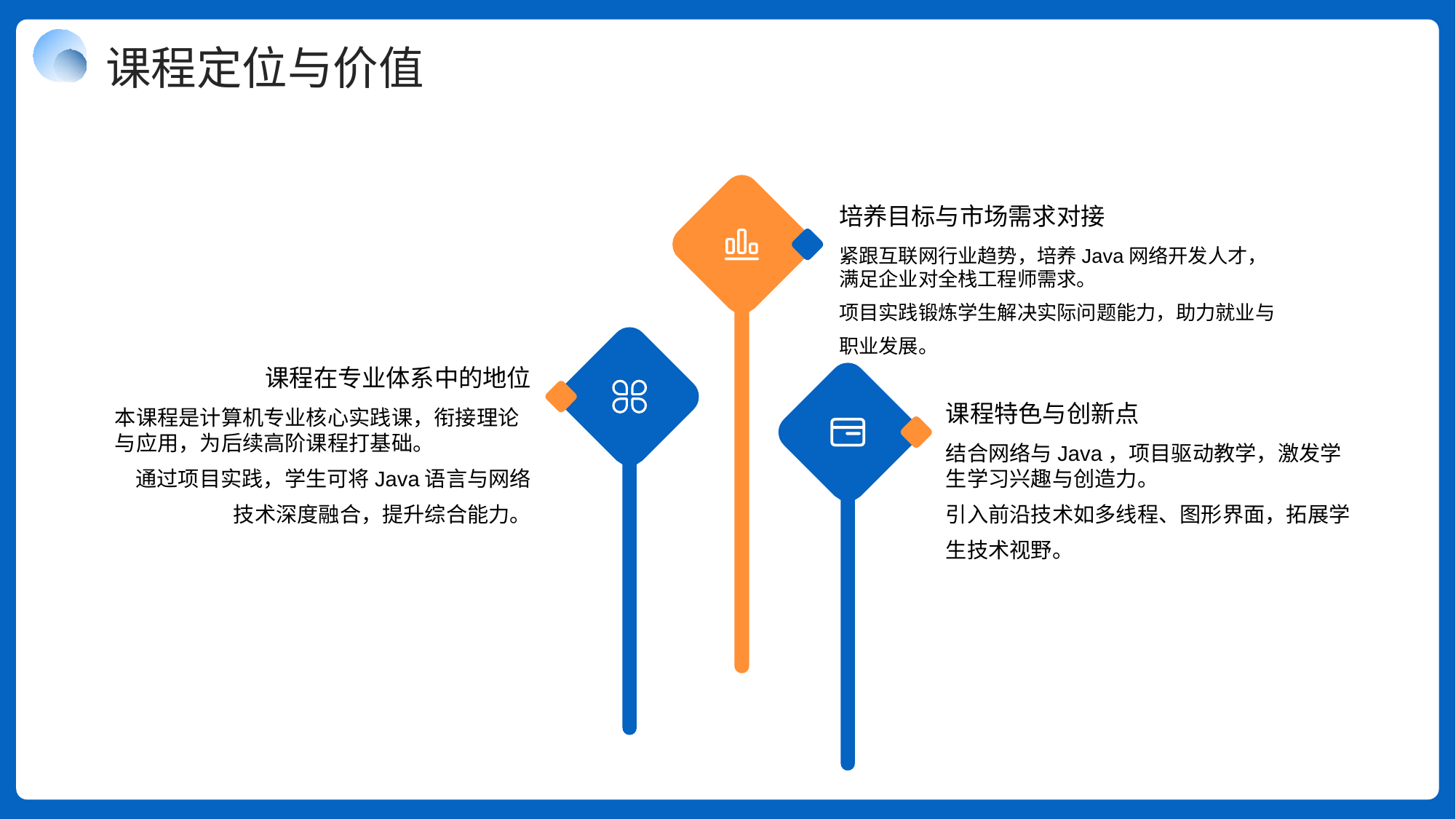

课程定位与价值

培养目标与市场需求对接

紧跟互联网行业趋势，培养Java网络开发人才，满足企业对全栈工程师需求。
项目实践锻炼学生解决实际问题能力，助力就业与职业发展。
课程在专业体系中的地位

课程特色与创新点

本课程是计算机专业核心实践课，衔接理论与应用，为后续高阶课程打基础。
通过项目实践，学生可将Java语言与网络技术深度融合，提升综合能力。

结合网络与Java，项目驱动教学，激发学生学习兴趣与创造力。
引入前沿技术如多线程、图形界面，拓展学生技术视野。